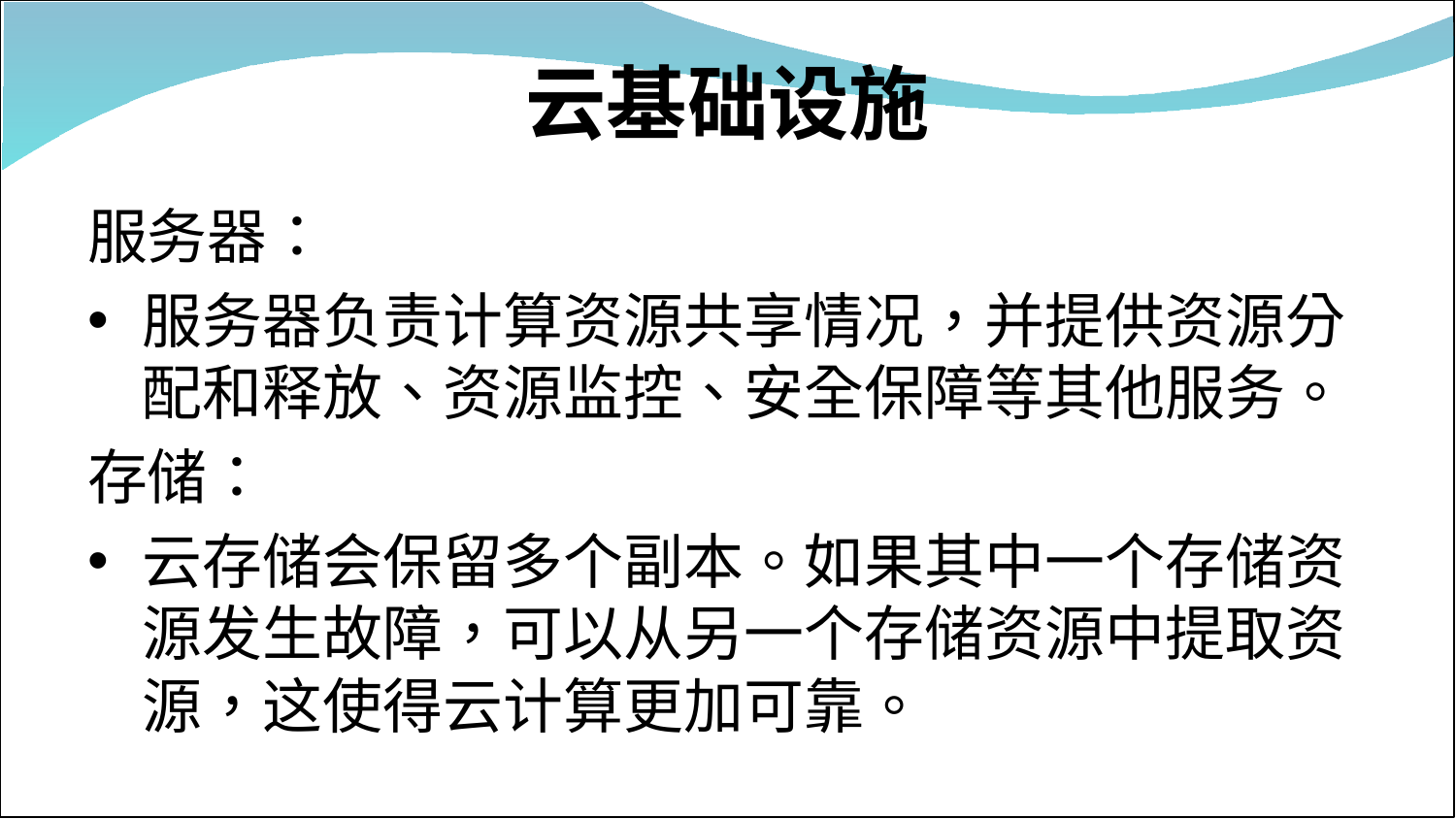

# 云基础设施
服务器：
服务器负责计算资源共享情况，并提供资源分配和释放、资源监控、安全保障等其他服务。
存储：
云存储会保留多个副本。如果其中一个存储资源发生故障，可以从另一个存储资源中提取资源，这使得云计算更加可靠。